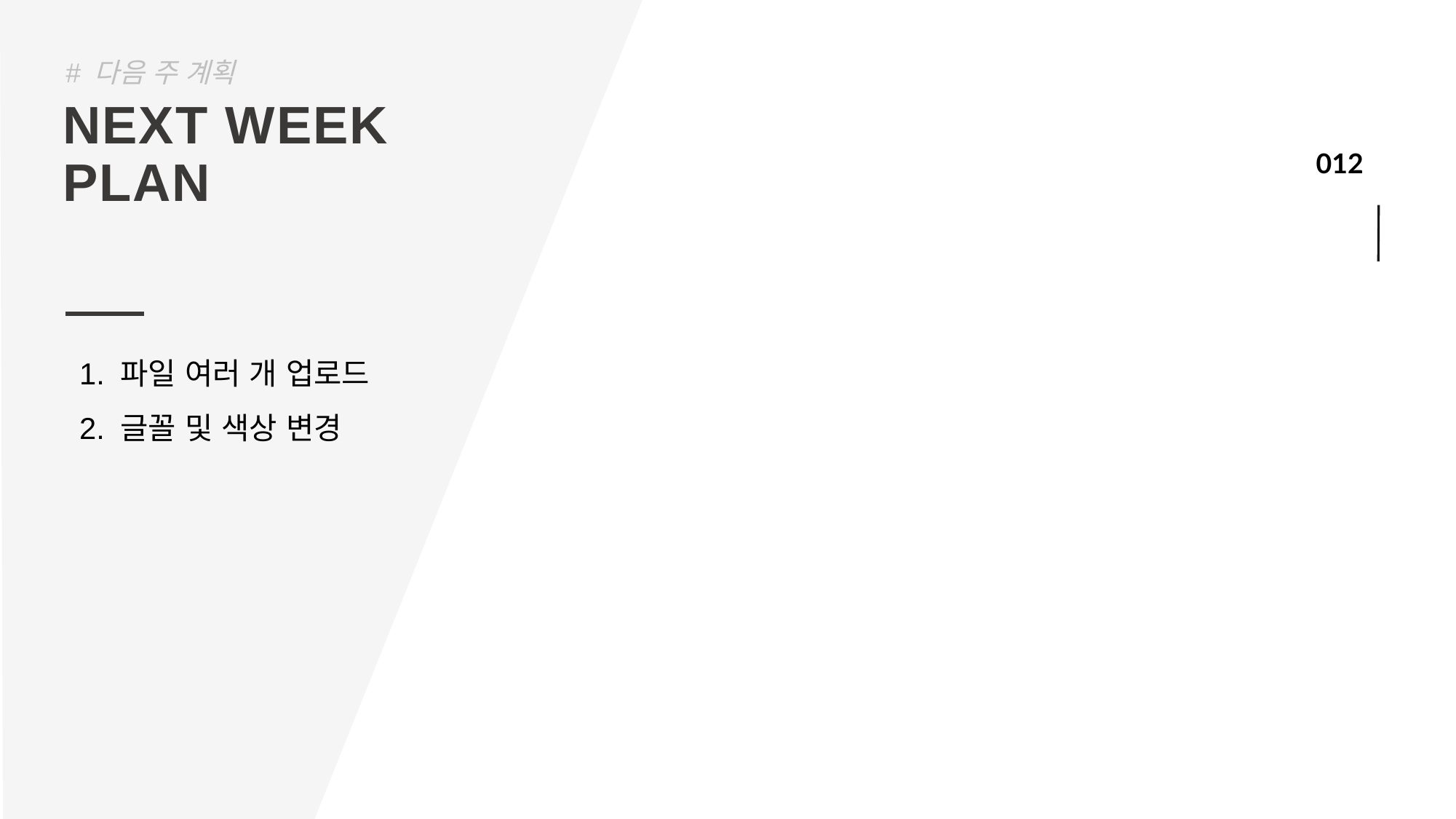

# 다음 주 계획
NEXT WEEK
PLAN
파일 여러 개 업로드
글꼴 및 색상 변경